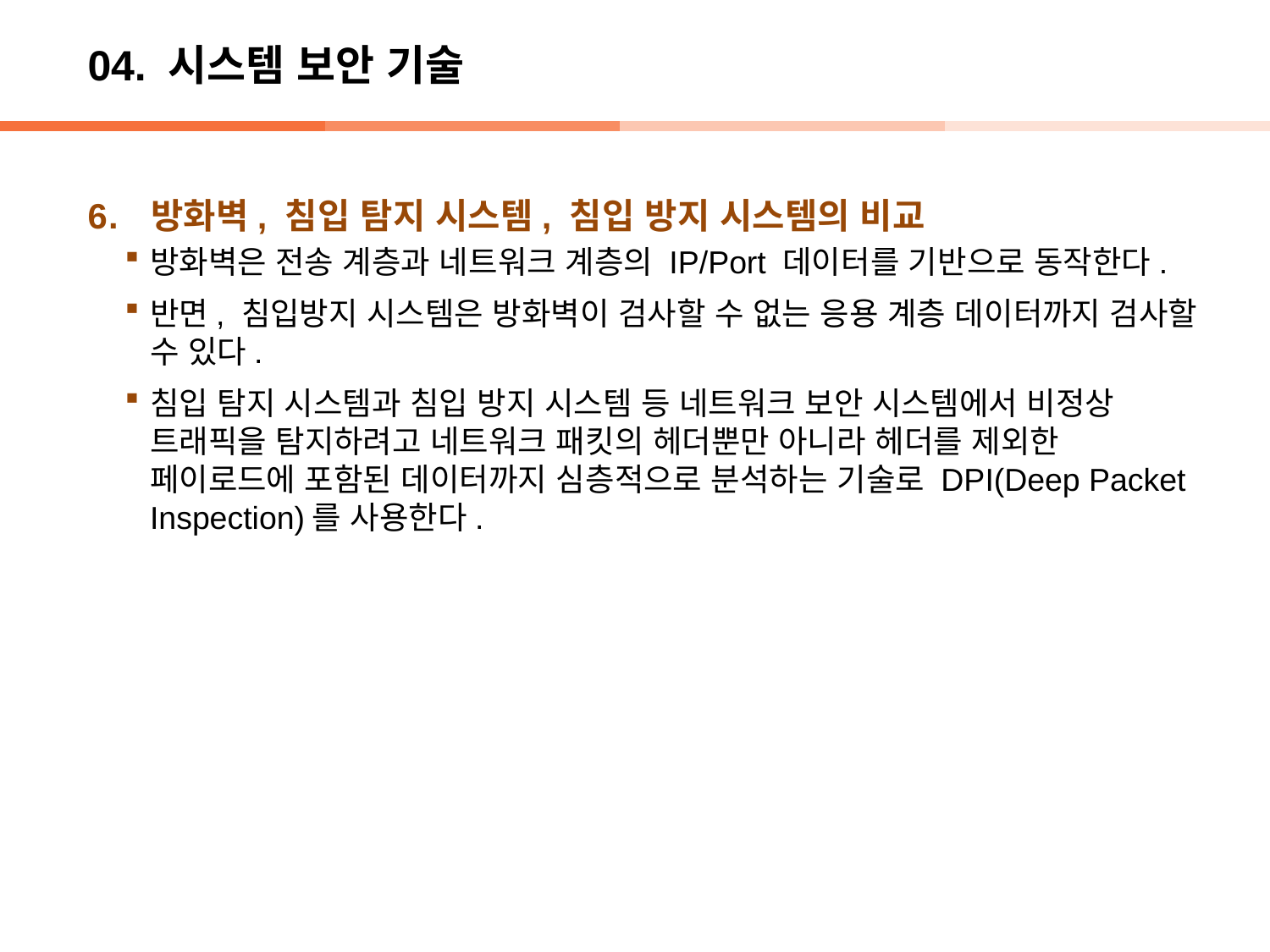

# 04. 시스템 보안 기술
방화벽, 침입 탐지 시스템, 침입 방지 시스템의 비교
방화벽은 전송 계층과 네트워크 계층의 IP/Port 데이터를 기반으로 동작한다.
반면, 침입방지 시스템은 방화벽이 검사할 수 없는 응용 계층 데이터까지 검사할 수 있다.
침입 탐지 시스템과 침입 방지 시스템 등 네트워크 보안 시스템에서 비정상 트래픽을 탐지하려고 네트워크 패킷의 헤더뿐만 아니라 헤더를 제외한 페이로드에 포함된 데이터까지 심층적으로 분석하는 기술로 DPI(Deep Packet Inspection)를 사용한다.